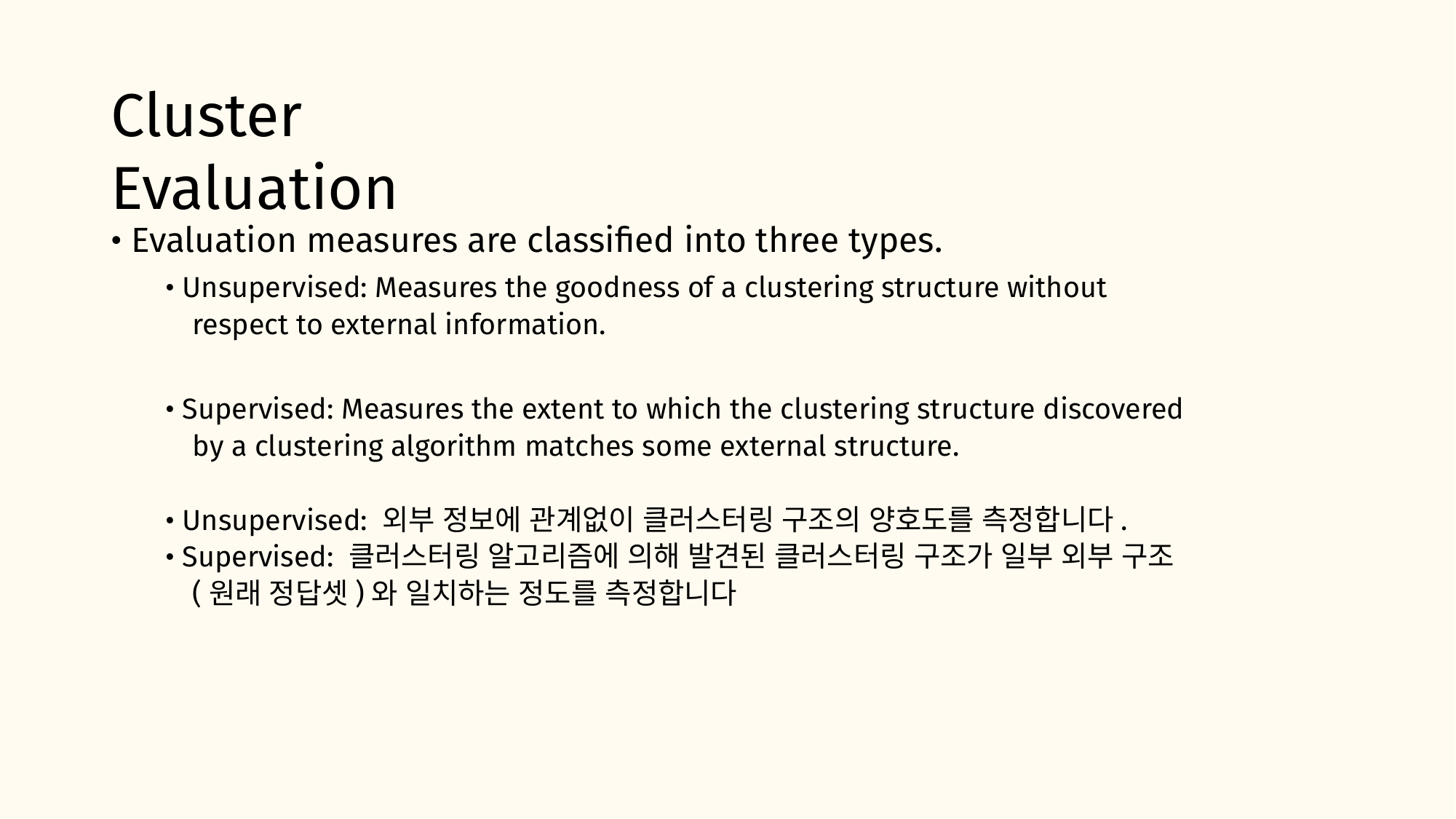

# Cluster Evaluation
• Evaluation measures are classified into three types.
• Unsupervised: Measures the goodness of a clustering structure without  respect to external information.

• Supervised: Measures the extent to which the clustering structure discovered  by a clustering algorithm matches some external structure.

• Unsupervised: 외부 정보에 관계없이 클러스터링 구조의 양호도를 측정합니다.
• Supervised: 클러스터링 알고리즘에 의해 발견된 클러스터링 구조가 일부 외부 구조(원래 정답셋)와 일치하는 정도를 측정합니다